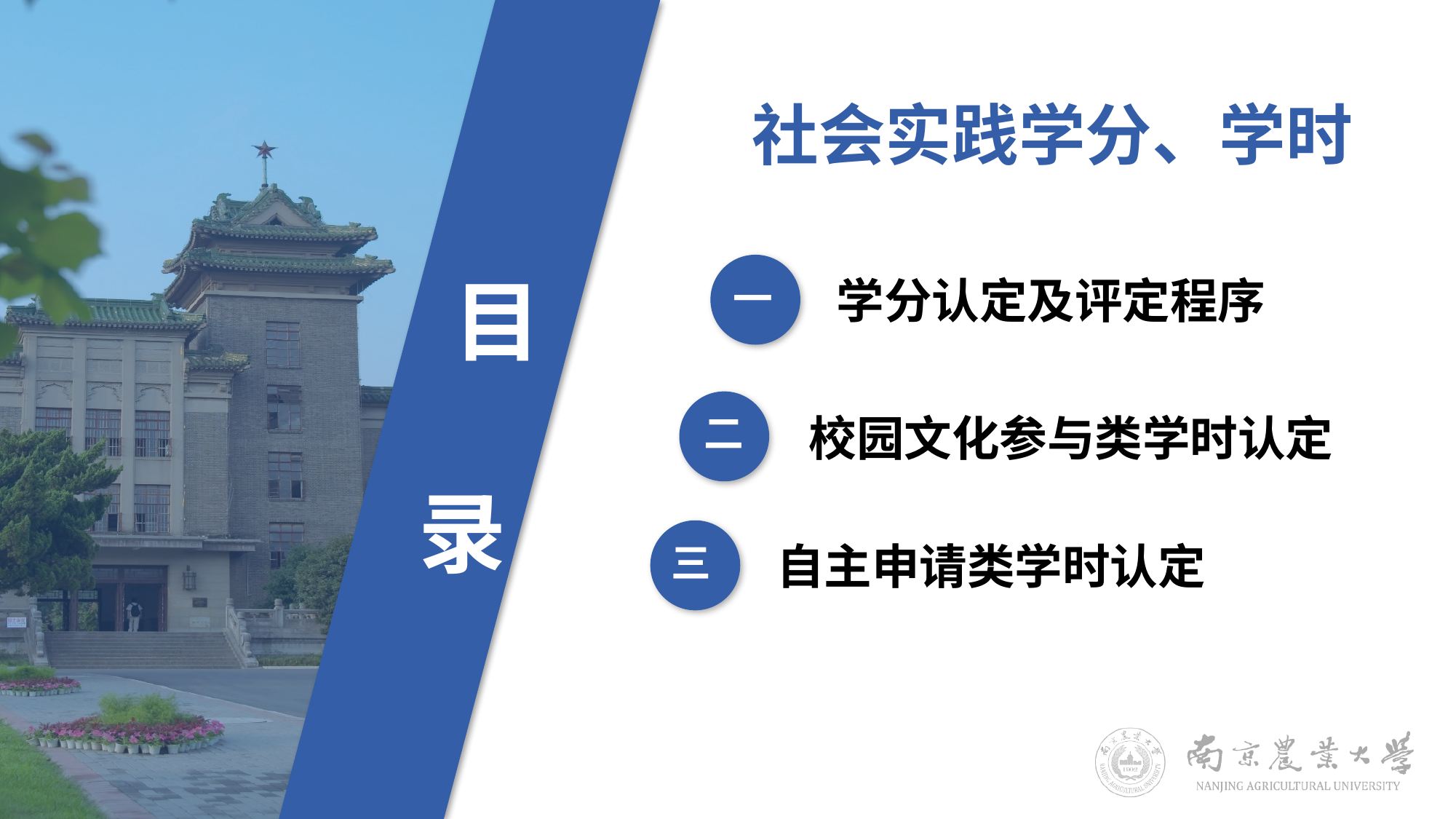

社会实践学分、学时
  目
 录

一
学分认定及评定程序

二
校园文化参与类学时认定

三
自主申请类学时认定